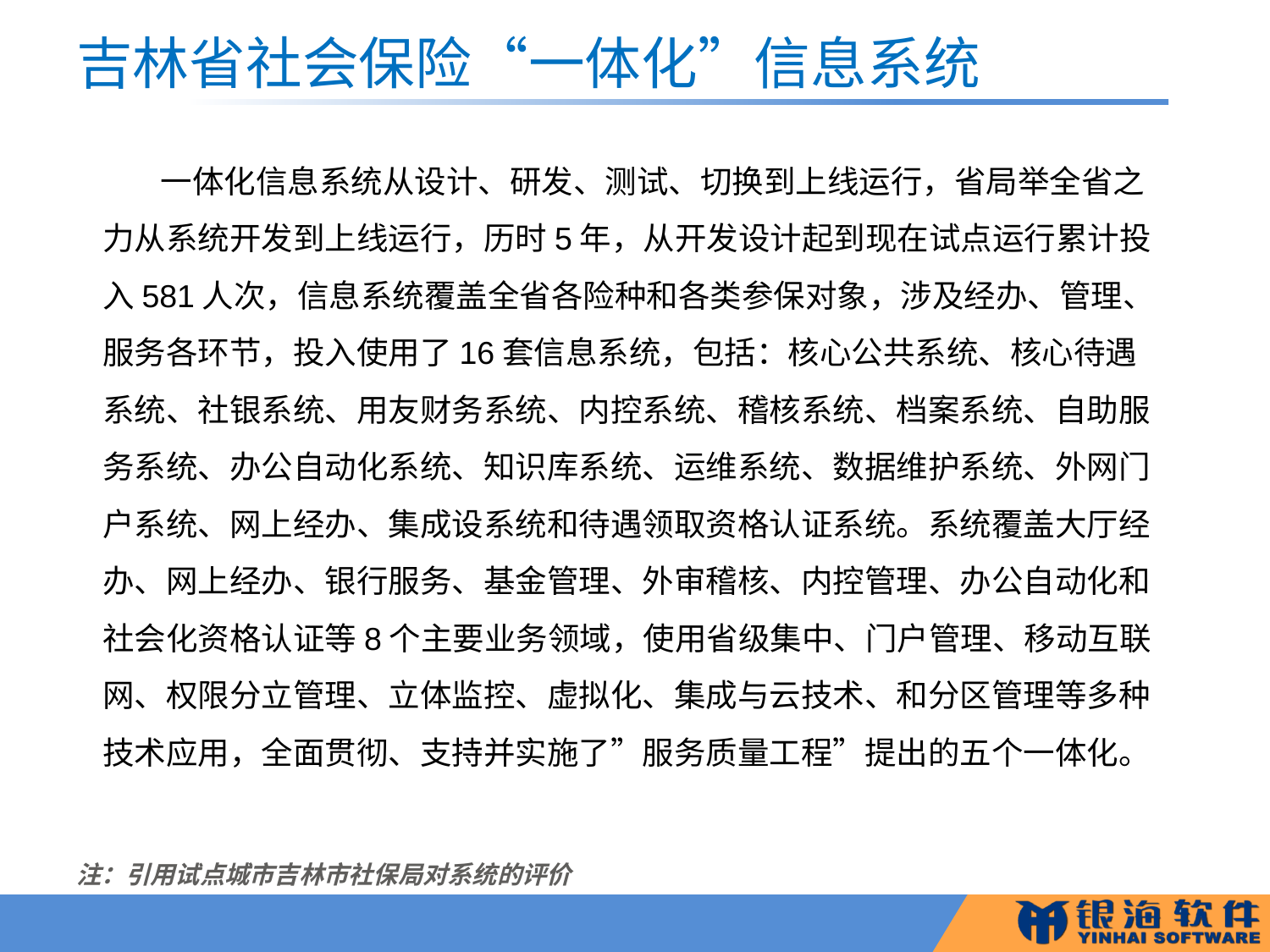

# 吉林省社会保险“一体化”信息系统
       一体化信息系统从设计、研发、测试、切换到上线运行，省局举全省之力从系统开发到上线运行，历时5年，从开发设计起到现在试点运行累计投入581人次，信息系统覆盖全省各险种和各类参保对象，涉及经办、管理、服务各环节，投入使用了16套信息系统，包括：核心公共系统、核心待遇系统、社银系统、用友财务系统、内控系统、稽核系统、档案系统、自助服务系统、办公自动化系统、知识库系统、运维系统、数据维护系统、外网门户系统、网上经办、集成设系统和待遇领取资格认证系统。系统覆盖大厅经办、网上经办、银行服务、基金管理、外审稽核、内控管理、办公自动化和社会化资格认证等8个主要业务领域，使用省级集中、门户管理、移动互联网、权限分立管理、立体监控、虚拟化、集成与云技术、和分区管理等多种技术应用，全面贯彻、支持并实施了”服务质量工程”提出的五个一体化。

注：引用试点城市吉林市社保局对系统的评价